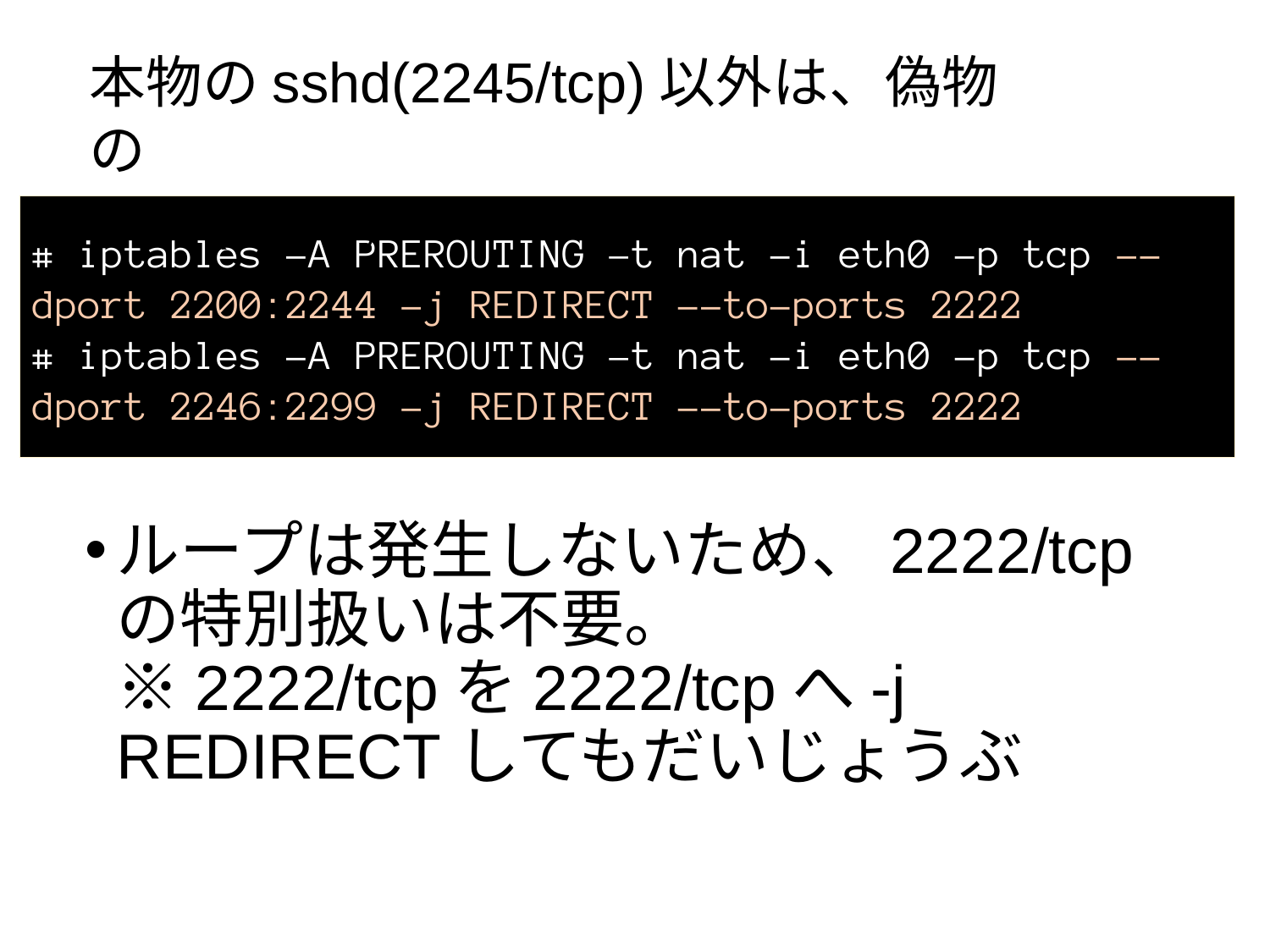

本物のsshd(2245/tcp)以外は、偽物の
sshd(kippo; 2222/tcp)へ
# iptables -A PREROUTING –t nat -i eth0 -p tcp --dport 2200:2244 -j REDIRECT --to-ports 2222
# iptables -A PREROUTING –t nat -i eth0 -p tcp --dport 2246:2299 -j REDIRECT --to-ports 2222
ループは発生しないため、2222/tcpの特別扱いは不要。
※2222/tcpを2222/tcpへ-j REDIRECTしてもだいじょうぶ